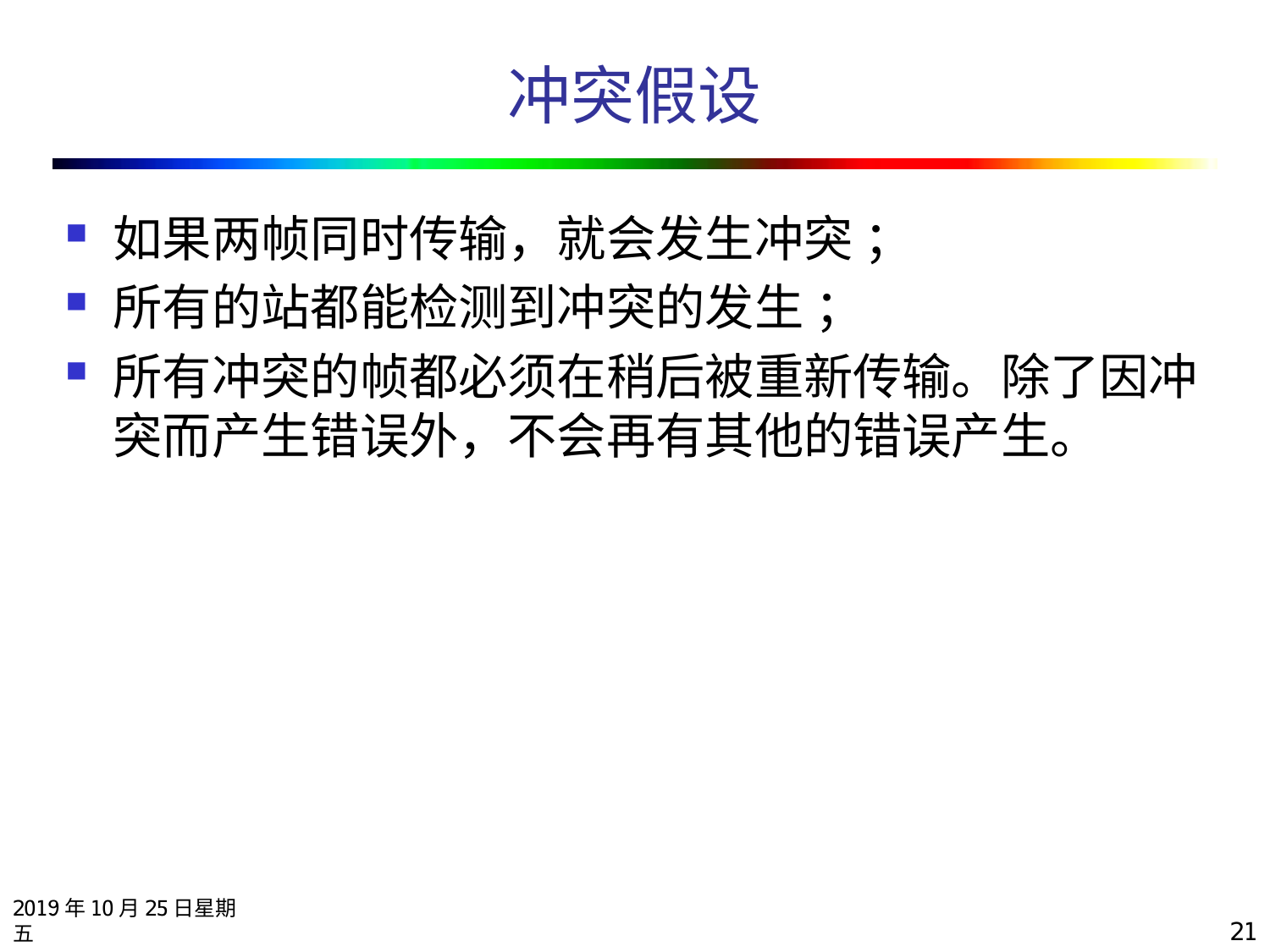

# 冲突假设
如果两帧同时传输，就会发生冲突 ；
所有的站都能检测到冲突的发生 ；
所有冲突的帧都必须在稍后被重新传输。除了因冲突而产生错误外，不会再有其他的错误产生。

2019年10月25日星期五
21